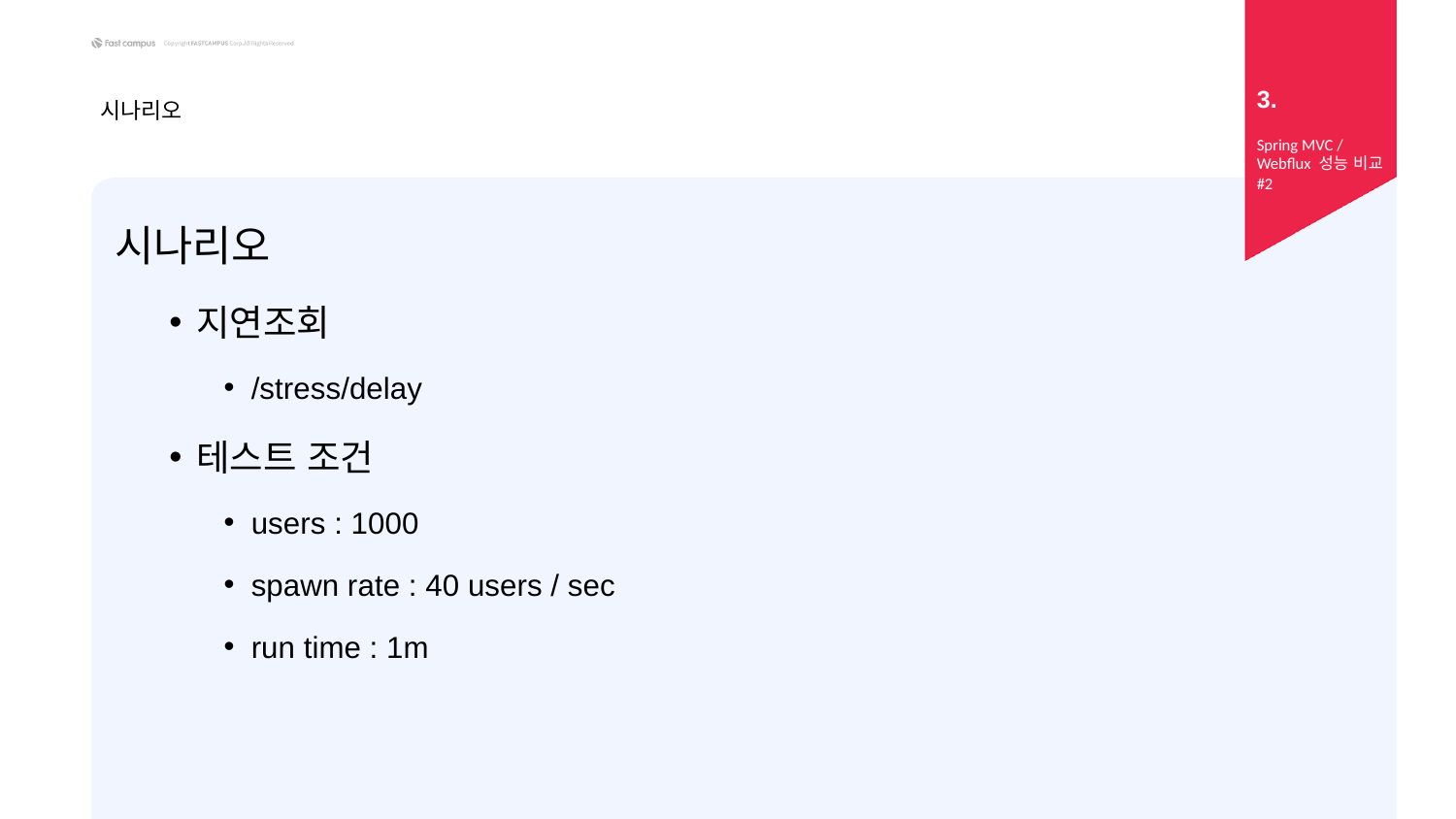

3.
# 시나리오
Spring MVC / Webflux 성능 비교 #2
시나리오
지연조회
/stress/delay
테스트 조건
users : 1000
spawn rate : 40 users / sec
run time : 1m